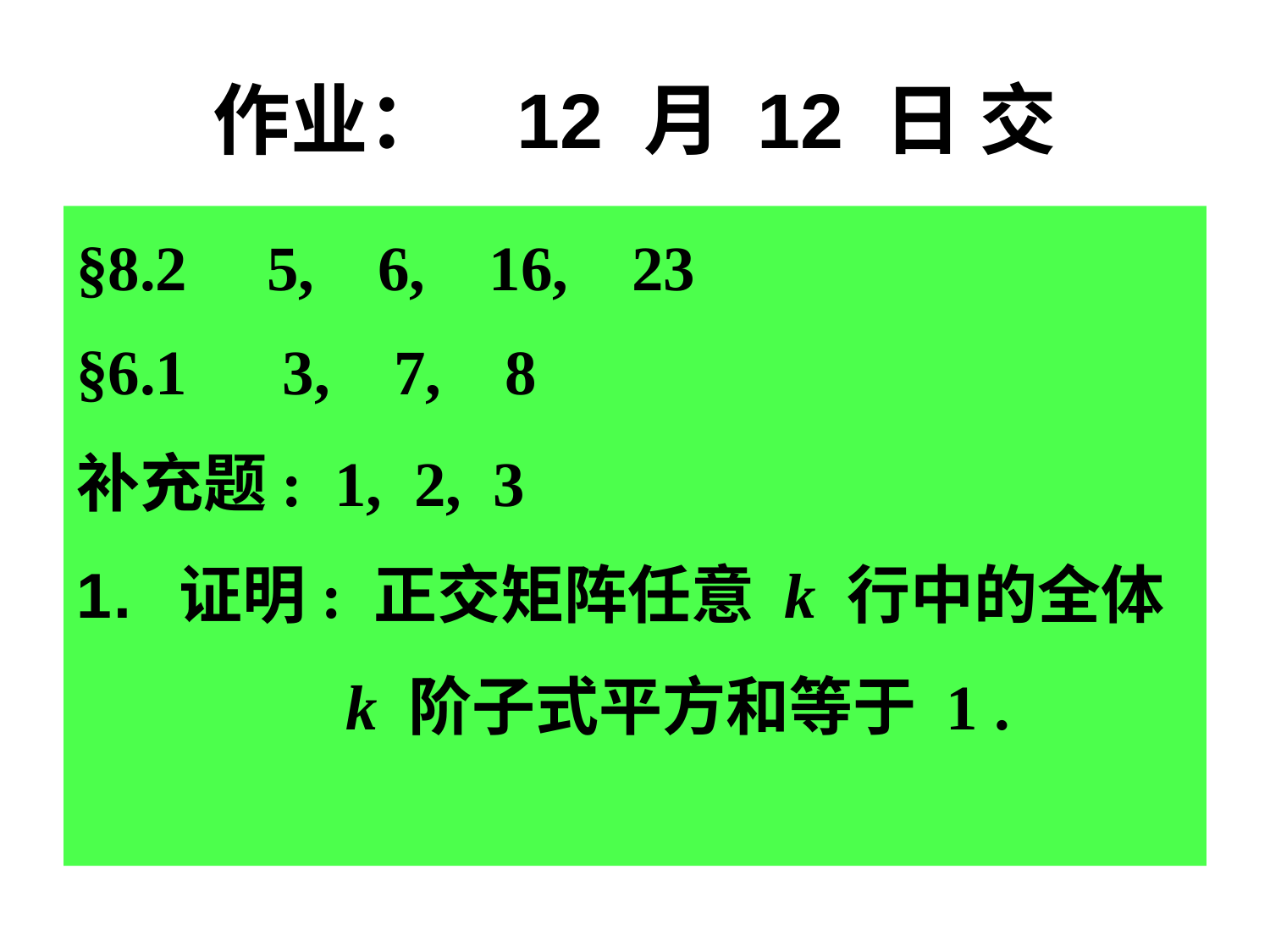

# 作业：   12 月 12 日 交
§8.2     5,    6,    16,    23
§6.1      3,    7,    8
补充题:  1,  2,  3
证明: 正交矩阵任意 k 行中的全体
                 k 阶子式平方和等于 1 .